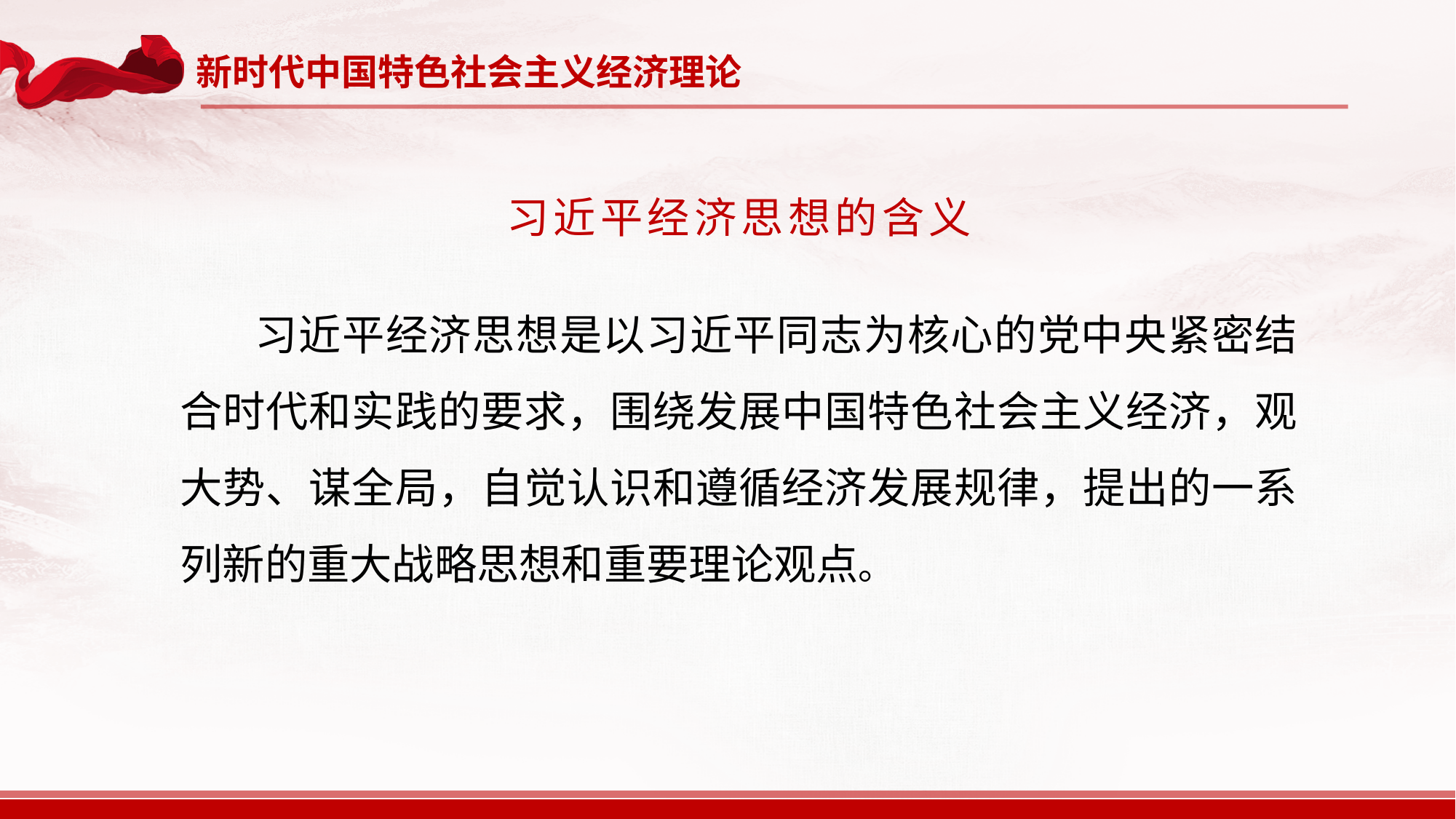

新时代中国特色社会主义经济理论
习近平经济思想的含义
      习近平经济思想是以习近平同志为核心的党中央紧密结合时代和实践的要求，围绕发展中国特色社会主义经济，观大势、谋全局，自觉认识和遵循经济发展规律，提出的一系列新的重大战略思想和重要理论观点。